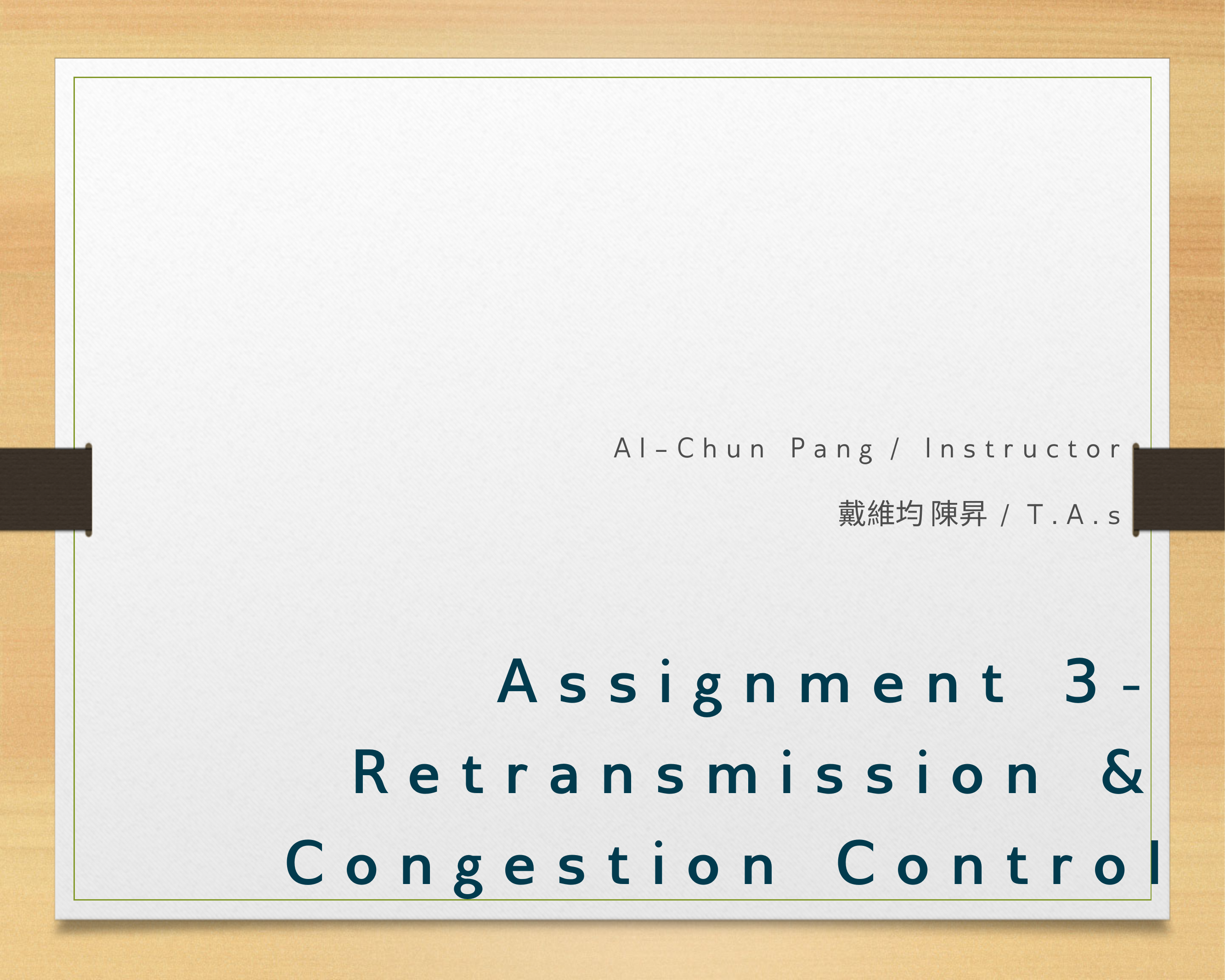

A I – C h u n   P a n g  /   I n s t r u c t o r
戴維均 陳昇 /  T . A . s
# Assignment 3- Retransmission & Congestion Control
1